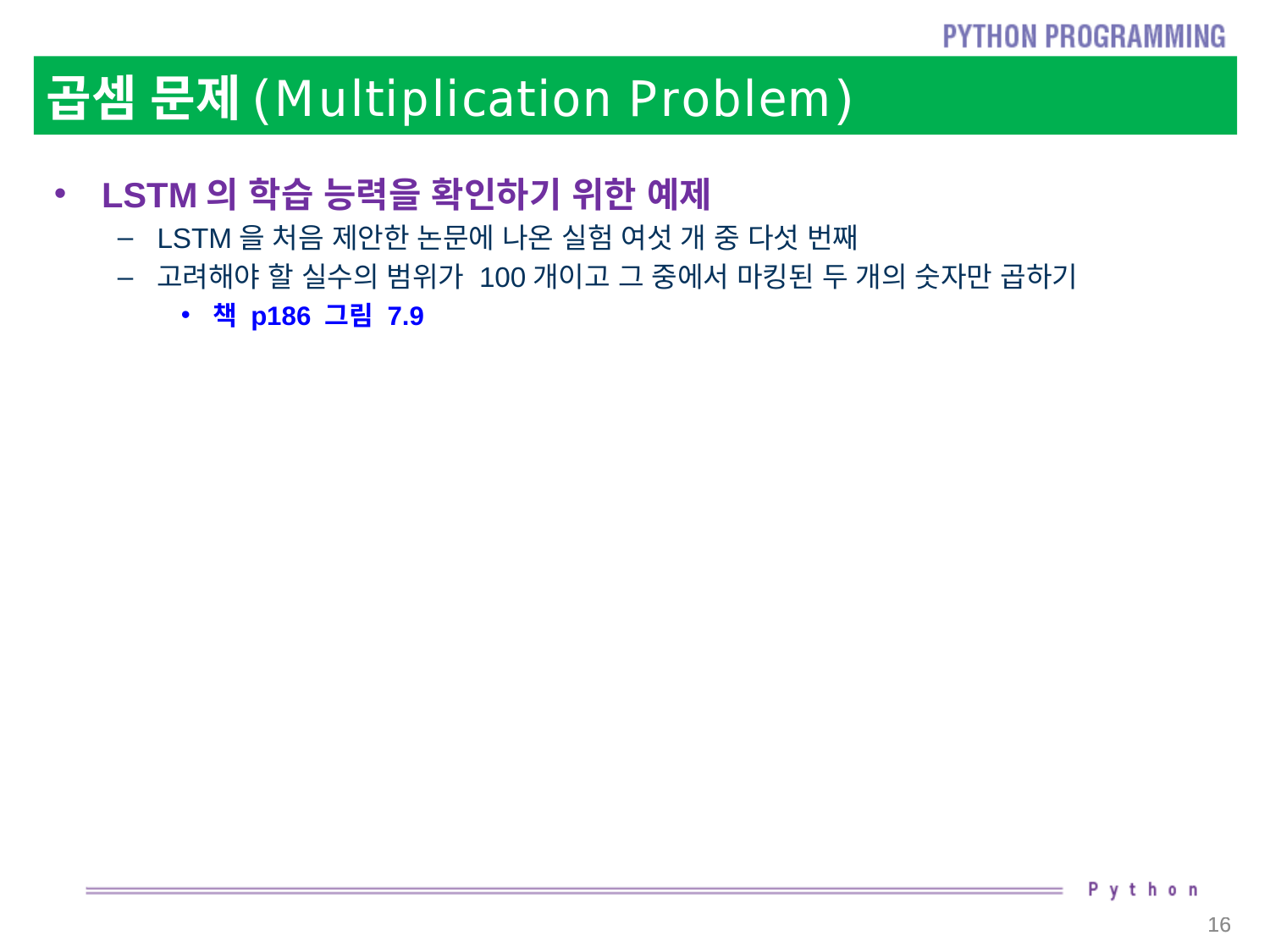

# 곱셈 문제(Multiplication Problem)
LSTM의 학습 능력을 확인하기 위한 예제
LSTM을 처음 제안한 논문에 나온 실험 여섯 개 중 다섯 번째
고려해야 할 실수의 범위가 100개이고 그 중에서 마킹된 두 개의 숫자만 곱하기
책 p186 그림 7.9
16